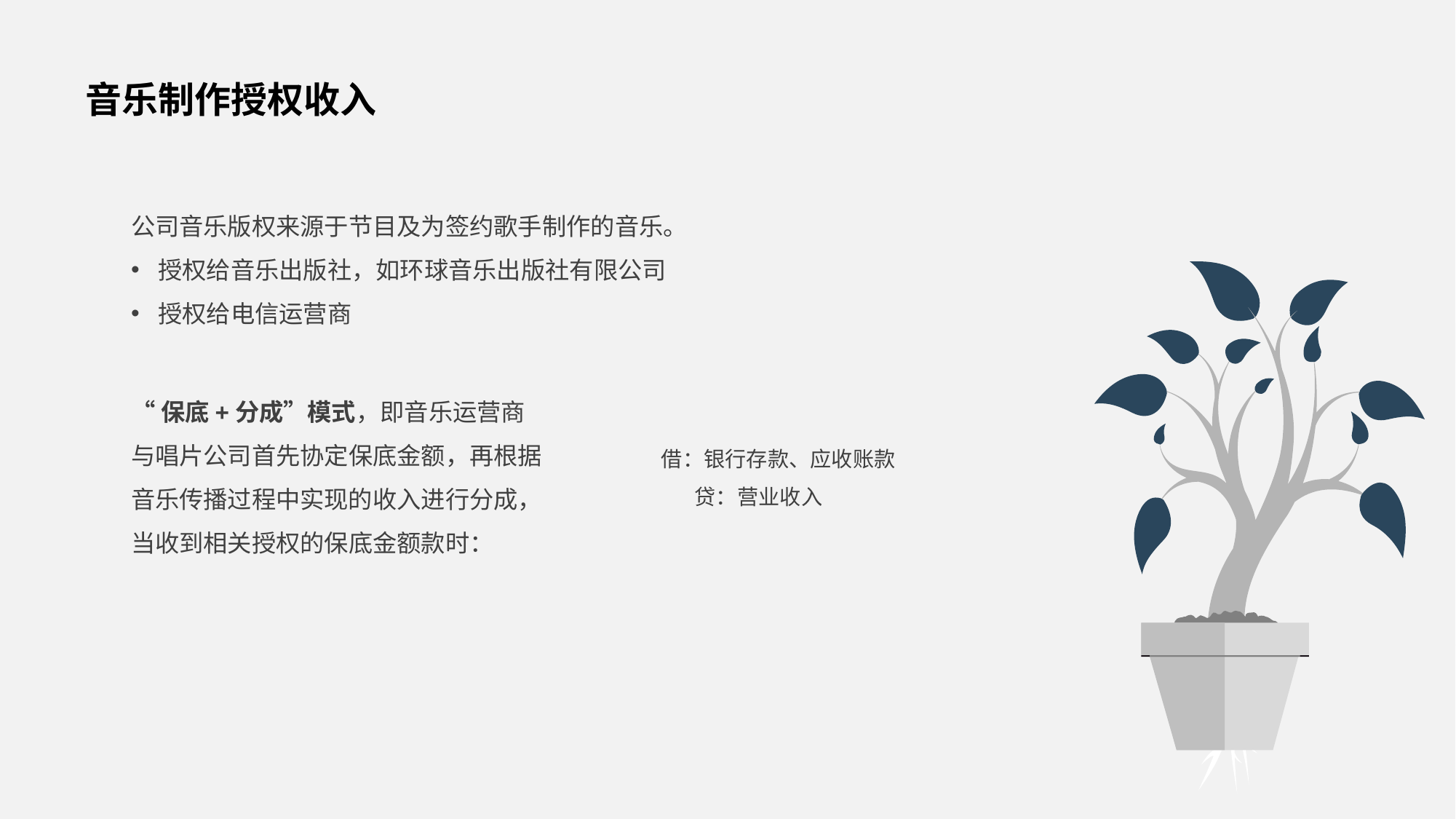

音乐制作授权收入
公司音乐版权来源于节目及为签约歌手制作的音乐。
授权给音乐出版社，如环球音乐出版社有限公司
授权给电信运营商

“保底+分成”模式，即音乐运营商与唱片公司首先协定保底金额，再根据音乐传播过程中实现的收入进行分成，当收到相关授权的保底金额款时：
借：银行存款、应收账款
      贷：营业收入